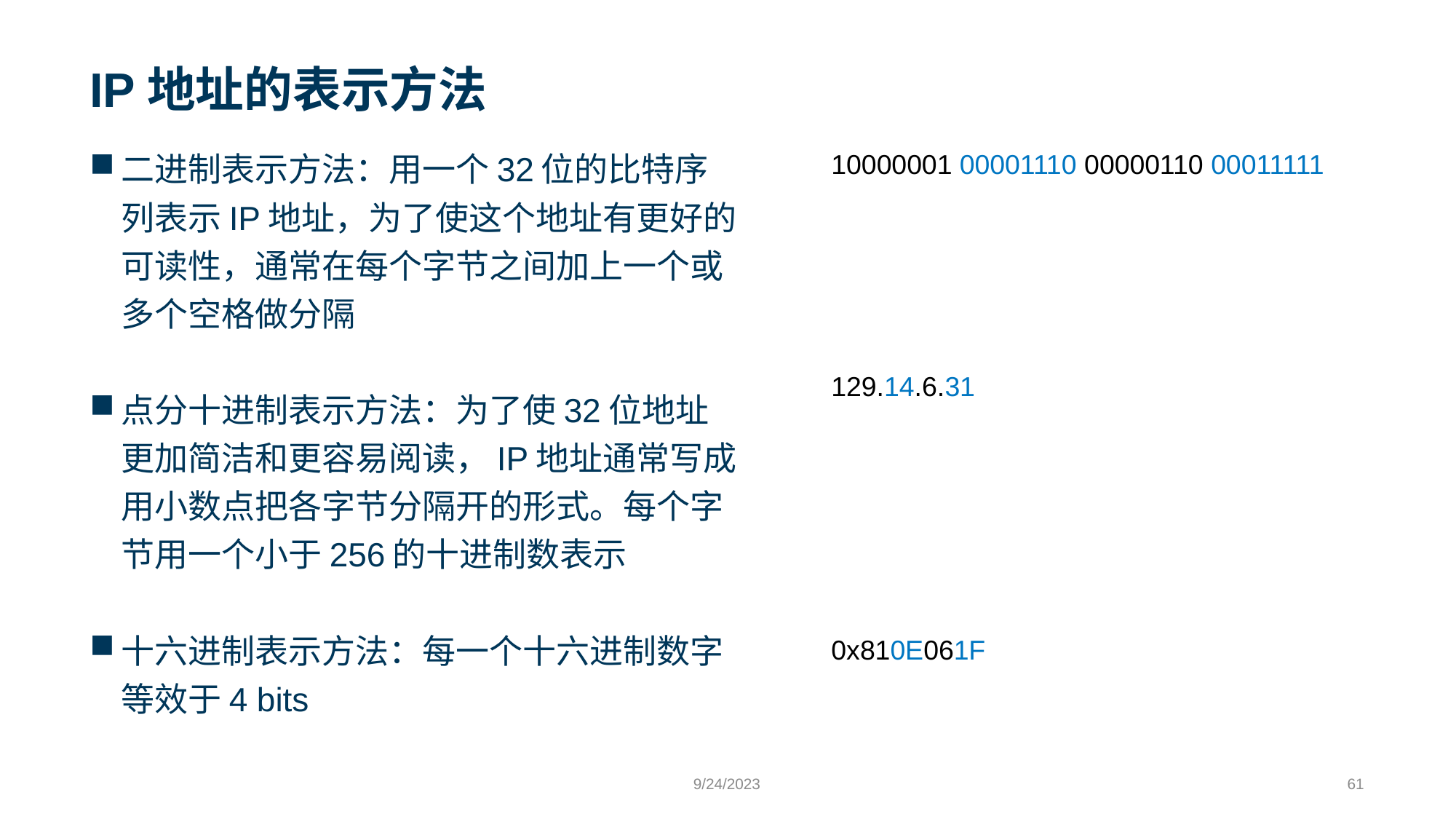

# IP地址的表示方法
二进制表示方法：用一个32位的比特序列表示IP地址，为了使这个地址有更好的可读性，通常在每个字节之间加上一个或多个空格做分隔

点分十进制表示方法：为了使32位地址更加简洁和更容易阅读，IP地址通常写成用小数点把各字节分隔开的形式。每个字节用一个小于256的十进制数表示

十六进制表示方法：每一个十六进制数字等效于4 bits
10000001 00001110 00000110 00011111
129.14.6.31
0x810E061F

9/24/2023
61